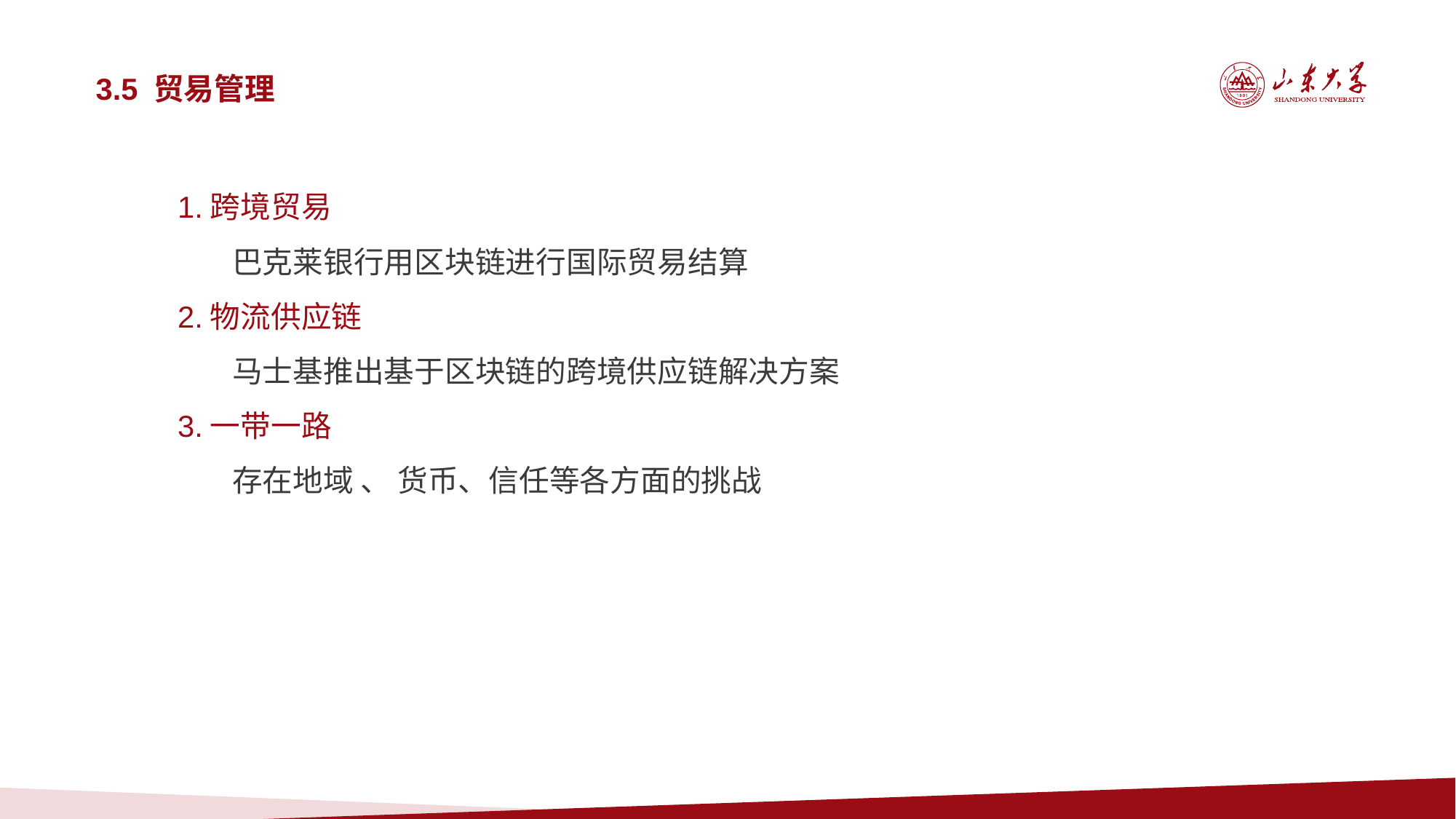

3.5 贸易管理

1.跨境贸易
巴克莱银行用区块链进行国际贸易结算
2.物流供应链
马士基推出基于区块链的跨境供应链解决方案
3.一带一路
存在地域 、 货币、信任等各方面的挑战